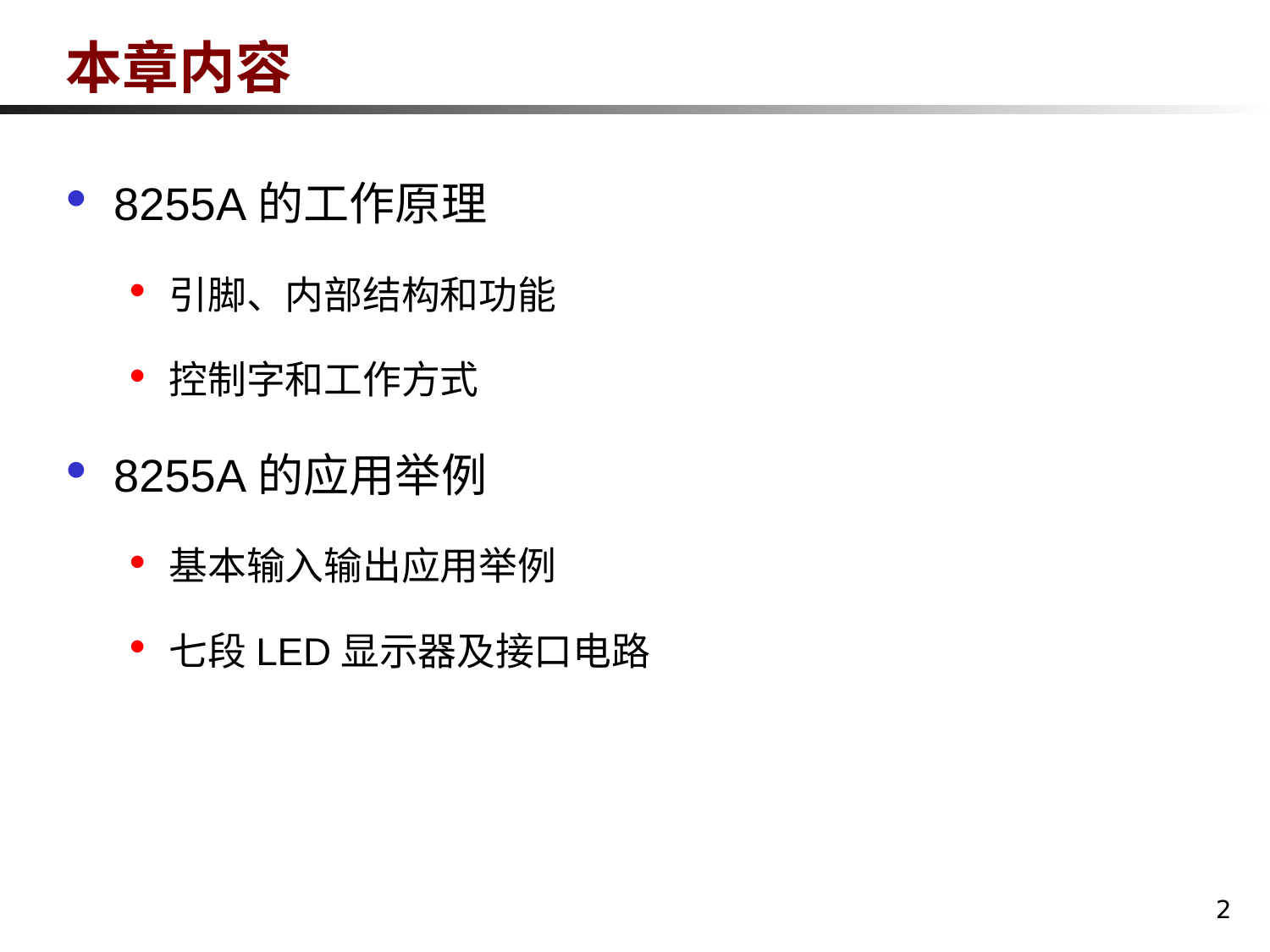

# 本章内容
8255A的工作原理
引脚、内部结构和功能
控制字和工作方式
8255A的应用举例
基本输入输出应用举例
七段LED显示器及接口电路
2